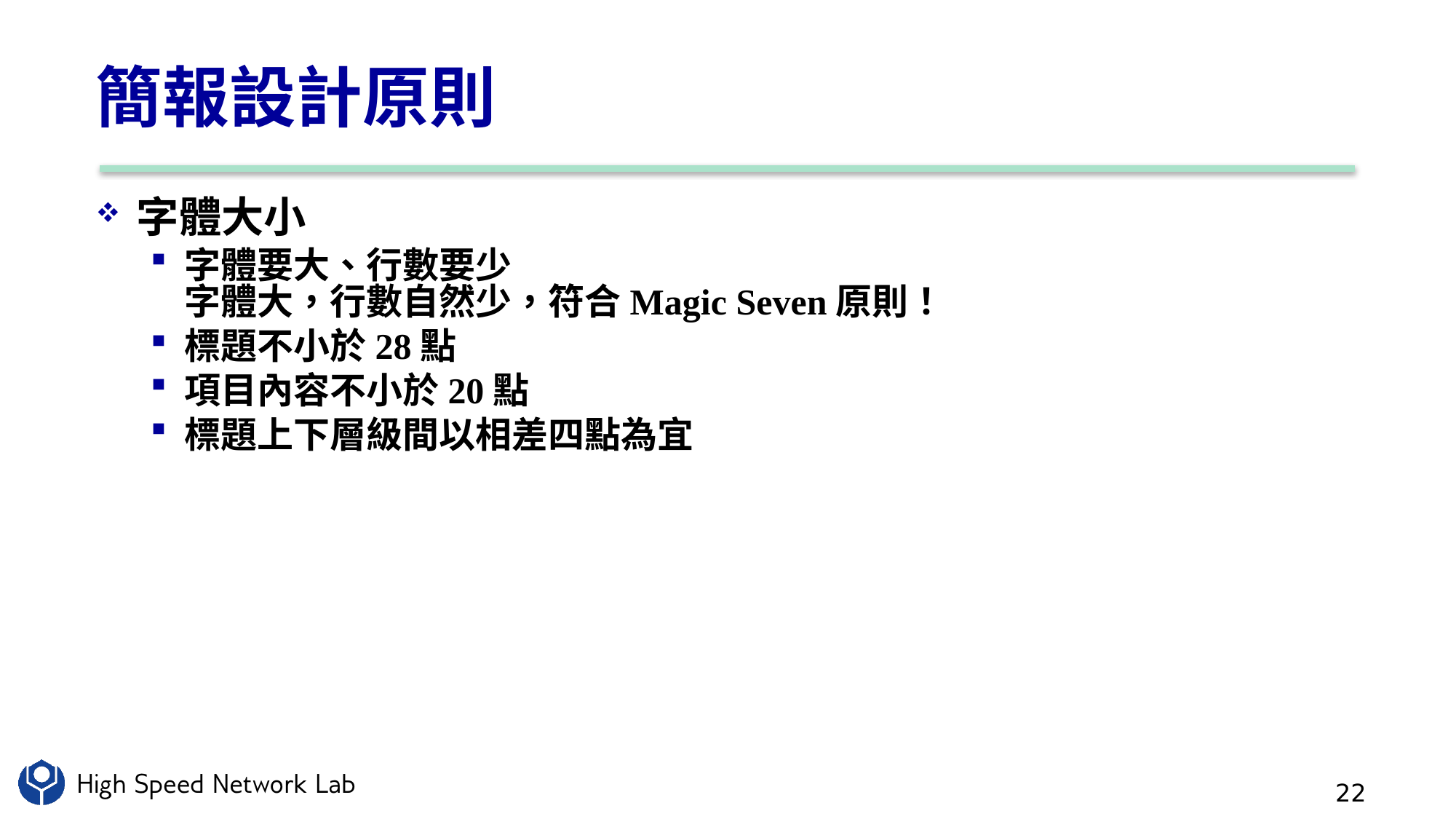

# 簡報設計原則
字體大小
字體要大、行數要少
字體大，行數自然少，符合Magic Seven原則！
標題不小於28點
項目內容不小於20點
標題上下層級間以相差四點為宜
22